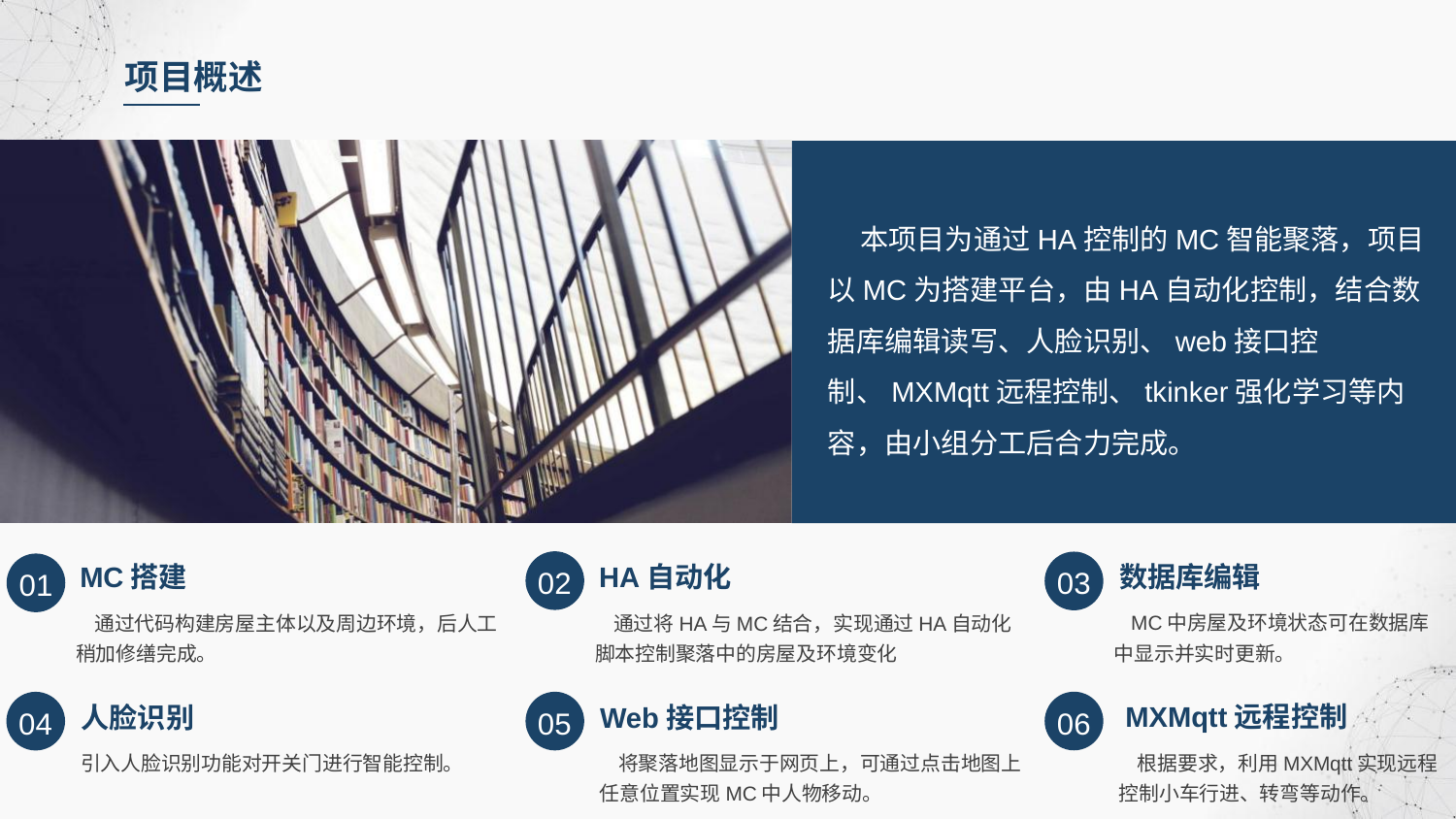

项目概述

      本项目为通过HA控制的MC智能聚落，项目以MC为搭建平台，由HA自动化控制，结合数据库编辑读写、人脸识别、web接口控制、MXMqtt远程控制、tkinker强化学习等内容，由小组分工后合力完成。

02

03

01
MC搭建
HA自动化
数据库编辑
   MC中房屋及环境状态可在数据库中显示并实时更新。
   通过代码构建房屋主体以及周边环境，后人工稍加修缮完成。
   通过将HA与MC结合，实现通过HA自动化脚本控制聚落中的房屋及环境变化

06

05

04
MXMqtt远程控制
Web接口控制
人脸识别
   根据要求，利用MXMqtt实现远程控制小车行进、转弯等动作。
   将聚落地图显示于网页上，可通过点击地图上任意位置实现MC中人物移动。
引入人脸识别功能对开关门进行智能控制。